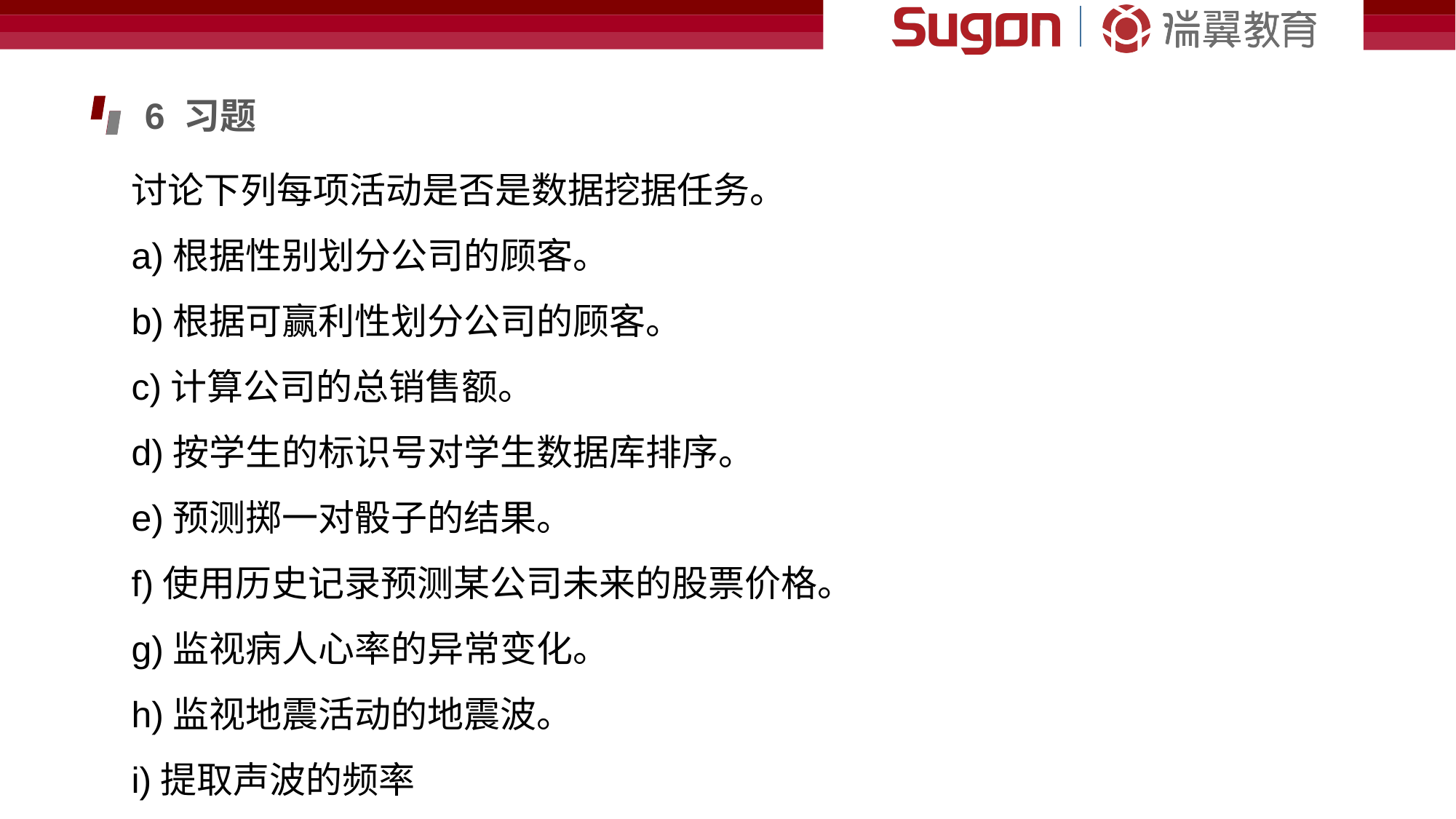

6 习题

讨论下列每项活动是否是数据挖据任务。
a)根据性别划分公司的顾客。
b)根据可赢利性划分公司的顾客。
c)计算公司的总销售额。
d)按学生的标识号对学生数据库排序。
e)预测掷一对骰子的结果。
f)使用历史记录预测某公司未来的股票价格。
g)监视病人心率的异常变化。
h)监视地震活动的地震波。
i)提取声波的频率